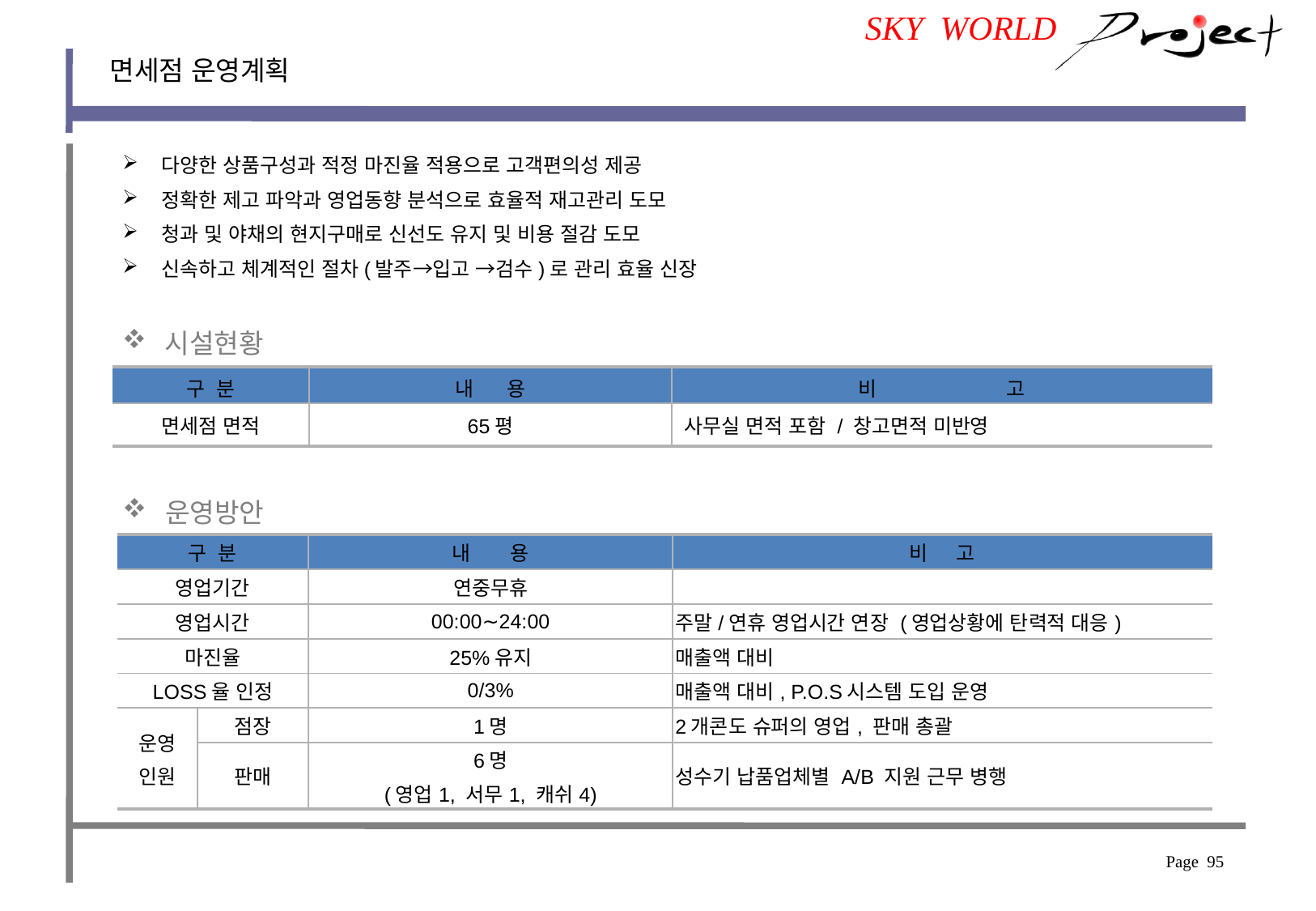

SKY  WORLD
면세점 운영계획
 다양한 상품구성과 적정 마진율 적용으로 고객편의성 제공
 정확한 제고 파악과 영업동향 분석으로 효율적 재고관리 도모
 청과 및 야채의 현지구매로 신선도 유지 및 비용 절감 도모
 신속하고 체계적인 절차(발주→입고 →검수)로 관리 효율 신장
 시설현황
| 구 분 | 내 용 | 비 고 |
| --- | --- | --- |
| 면세점 면적 | 65평 | 사무실 면적 포함 / 창고면적 미반영 |
 운영방안
| 구 분 |  | 내 용 | 비 고 |
| --- | --- | --- | --- |
| 영업기간 |  | 연중무휴 |  |
| 영업시간 |  | 00:00∼24:00 | 주말/연휴 영업시간 연장 (영업상황에 탄력적 대응) |
| 마진율 |  | 25%유지 | 매출액 대비 |
| LOSS율 인정 |  | 0/3% | 매출액 대비, P.O.S시스템 도입 운영 |
| 운영 인원 | 점장 | 1명 | 2개콘도 슈퍼의 영업, 판매 총괄 |
|  | 판매 | 6명 (영업1, 서무1, 캐쉬4) | 성수기 납품업체별 A/B 지원 근무 병행 |